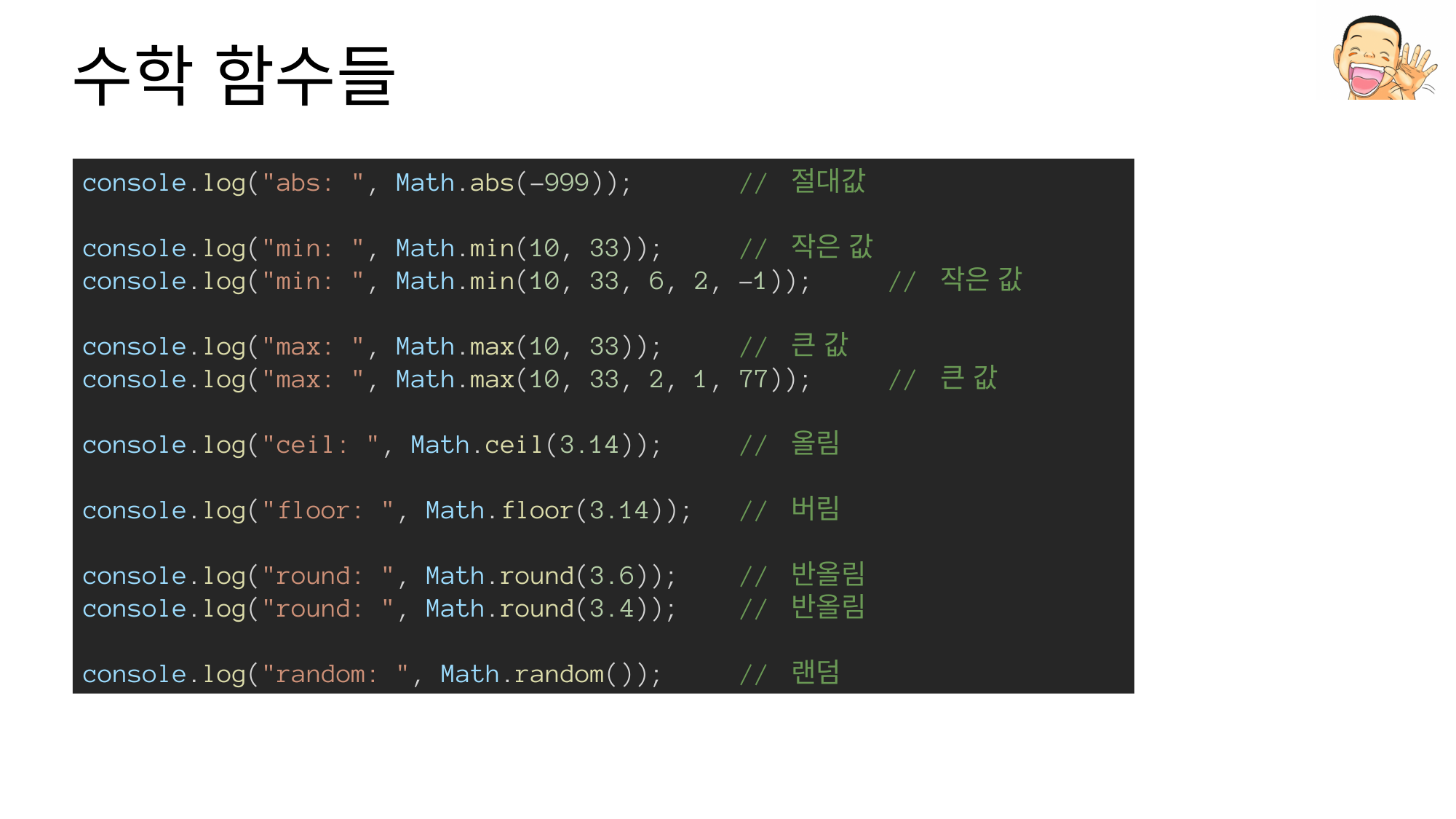

# 수학 함수들
console.log("abs: ", Math.abs(-999));       // 절대값
console.log("min: ", Math.min(10, 33));     // 작은 값
console.log("min: ", Math.min(10, 33, 6, 2, -1));     // 작은 값
console.log("max: ", Math.max(10, 33));     // 큰 값
console.log("max: ", Math.max(10, 33, 2, 1, 77));     // 큰 값
console.log("ceil: ", Math.ceil(3.14));     // 올림
console.log("floor: ", Math.floor(3.14));   // 버림
console.log("round: ", Math.round(3.6));    // 반올림
console.log("round: ", Math.round(3.4));    // 반올림
console.log("random: ", Math.random());     // 랜덤